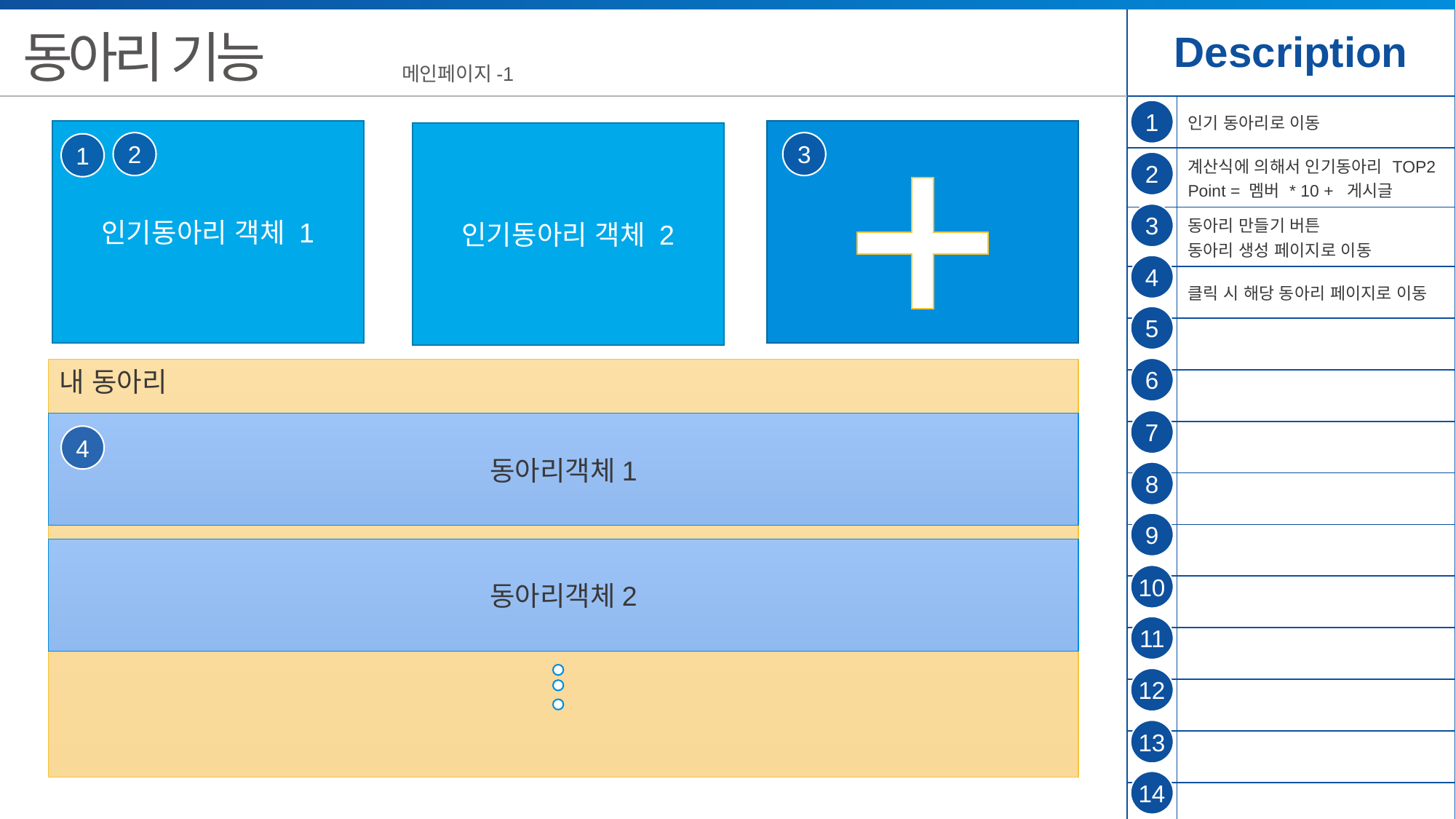

| Description |  |
| --- | --- |
|  | 인기 동아리로 이동 |
|  | 계산식에 의해서 인기동아리 TOP2 Point = 멤버 \* 10 +  게시글 |
|  | 동아리 만들기 버튼 동아리 생성 페이지로 이동 |
|  | 클릭 시 해당 동아리 페이지로 이동 |
|  |  |
|  |  |
|  |  |
|  |  |
|  |  |
|  |  |
|  |  |
|  |  |
|  |  |
|  |  |
동아리 기능
메인페이지-1
1
인기동아리 객체 1

인기동아리 객체 2
2
3
1
2

3
4
5
6
내 동아리
7
동아리객체1
4
8
9
동아리객체2
10
11

12

13
14